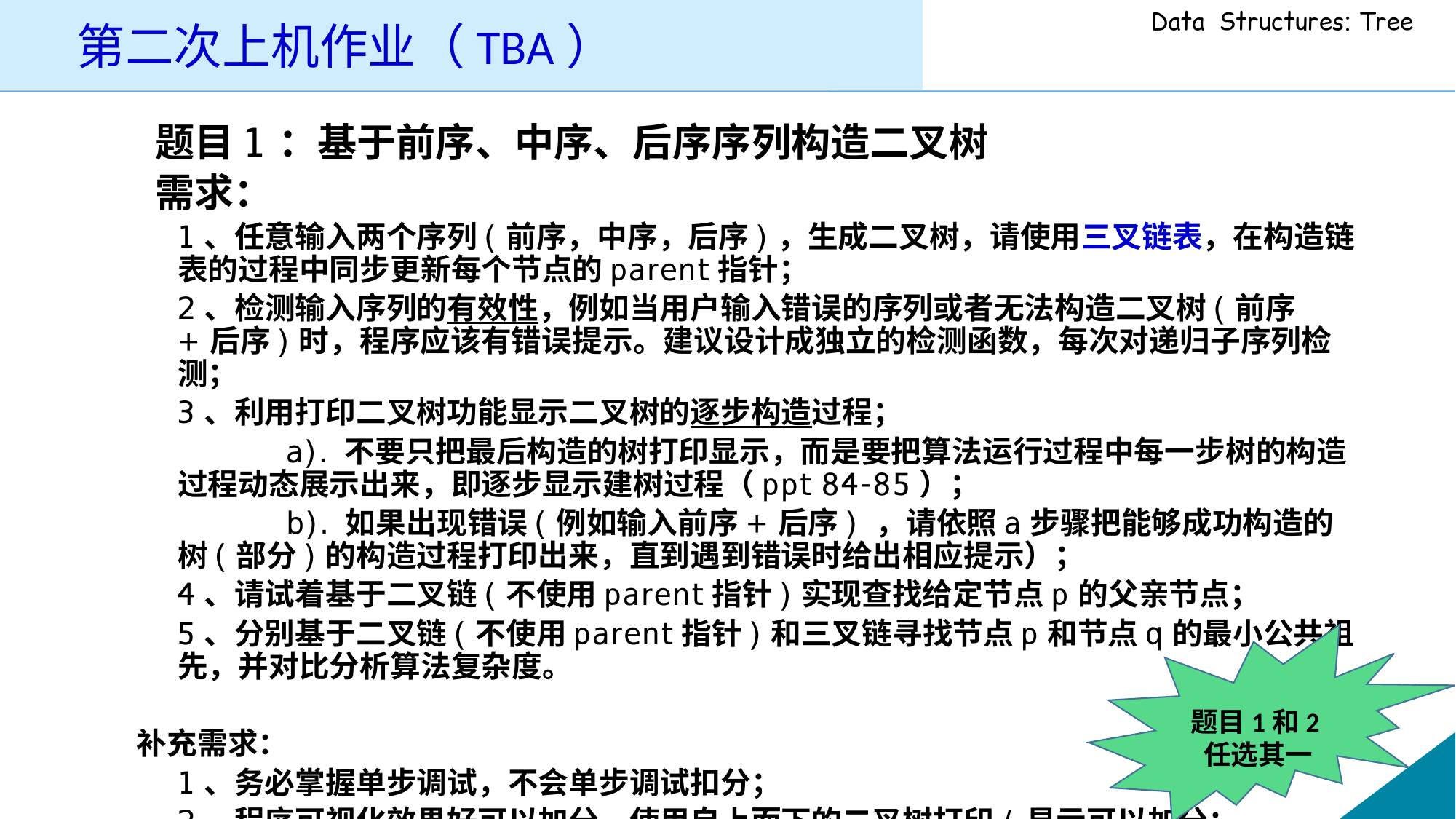

# 第二次上机作业（TBA）
 题目1：基于前序、中序、后序序列构造二叉树
 需求：
	1、任意输入两个序列(前序，中序，后序)，生成二叉树，请使用三叉链表，在构造链表的过程中同步更新每个节点的parent指针；
	2、检测输入序列的有效性，例如当用户输入错误的序列或者无法构造二叉树(前序+后序)时，程序应该有错误提示。建议设计成独立的检测函数，每次对递归子序列检测；
	3、利用打印二叉树功能显示二叉树的逐步构造过程；
		a). 不要只把最后构造的树打印显示，而是要把算法运行过程中每一步树的构造过程动态展示出来，即逐步显示建树过程（ppt 84-85）；
		b). 如果出现错误(例如输入前序+后序) ，请依照a步骤把能够成功构造的树(部分)的构造过程打印出来，直到遇到错误时给出相应提示）；
	4、请试着基于二叉链(不使用parent指针)实现查找给定节点p的父亲节点；
	5、分别基于二叉链(不使用parent指针)和三叉链寻找节点p和节点q的最小公共祖先，并对比分析算法复杂度。

补充需求：
	1、务必掌握单步调试，不会单步调试扣分；
	2、程序可视化效果好可以加分，使用自上而下的二叉树打印/显示可以加分；
题目1和2任选其一